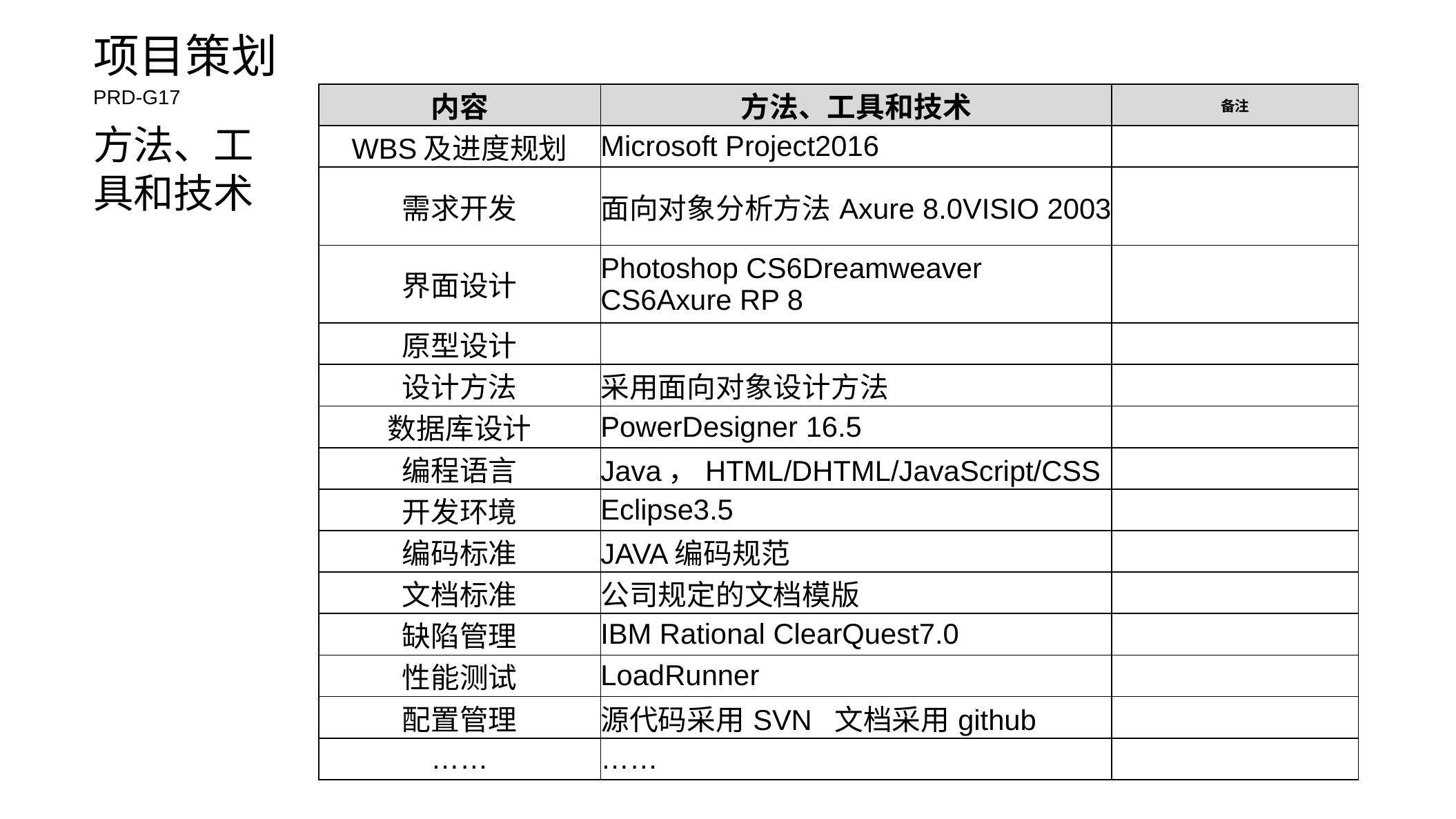

项目策划
PRD-G17
| 内容 | 方法、工具和技术 | 备注 |
| --- | --- | --- |
| WBS及进度规划 | Microsoft Project2016 |  |
| 需求开发 | 面向对象分析方法Axure 8.0VISIO 2003 |  |
| 界面设计 | Photoshop CS6Dreamweaver CS6Axure RP 8 |  |
| 原型设计 |  |  |
| 设计方法 | 采用面向对象设计方法 |  |
| 数据库设计 | PowerDesigner 16.5 |  |
| 编程语言 | Java，HTML/DHTML/JavaScript/CSS |  |
| 开发环境 | Eclipse3.5 |  |
| 编码标准 | JAVA编码规范 |  |
| 文档标准 | 公司规定的文档模版 |  |
| 缺陷管理 | IBM Rational ClearQuest7.0 |  |
| 性能测试 | LoadRunner |  |
| 配置管理 | 源代码采用SVN 文档采用github |  |
| …… | …… |  |
方法、工具和技术
请替换文字内容